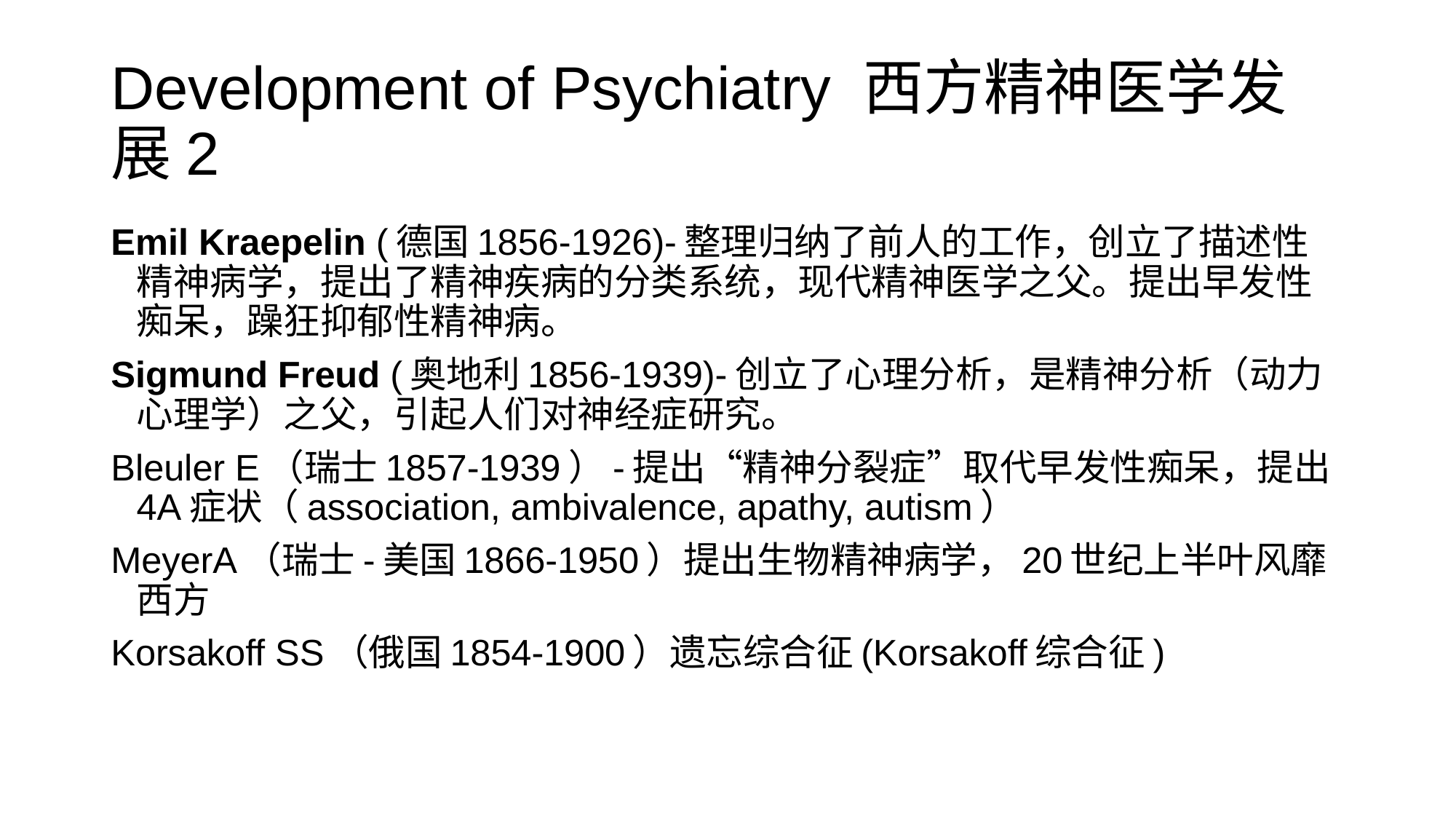

# Development of Psychiatry 西方精神医学发展2
Emil Kraepelin (德国1856-1926)-整理归纳了前人的工作，创立了描述性精神病学，提出了精神疾病的分类系统，现代精神医学之父。提出早发性痴呆，躁狂抑郁性精神病。
Sigmund Freud (奥地利1856-1939)-创立了心理分析，是精神分析（动力心理学）之父，引起人们对神经症研究。
Bleuler E（瑞士1857-1939）-提出“精神分裂症”取代早发性痴呆，提出4A症状（association, ambivalence, apathy, autism）
MeyerA（瑞士-美国1866-1950）提出生物精神病学，20世纪上半叶风靡西方
Korsakoff SS（俄国1854-1900）遗忘综合征(Korsakoff综合征)